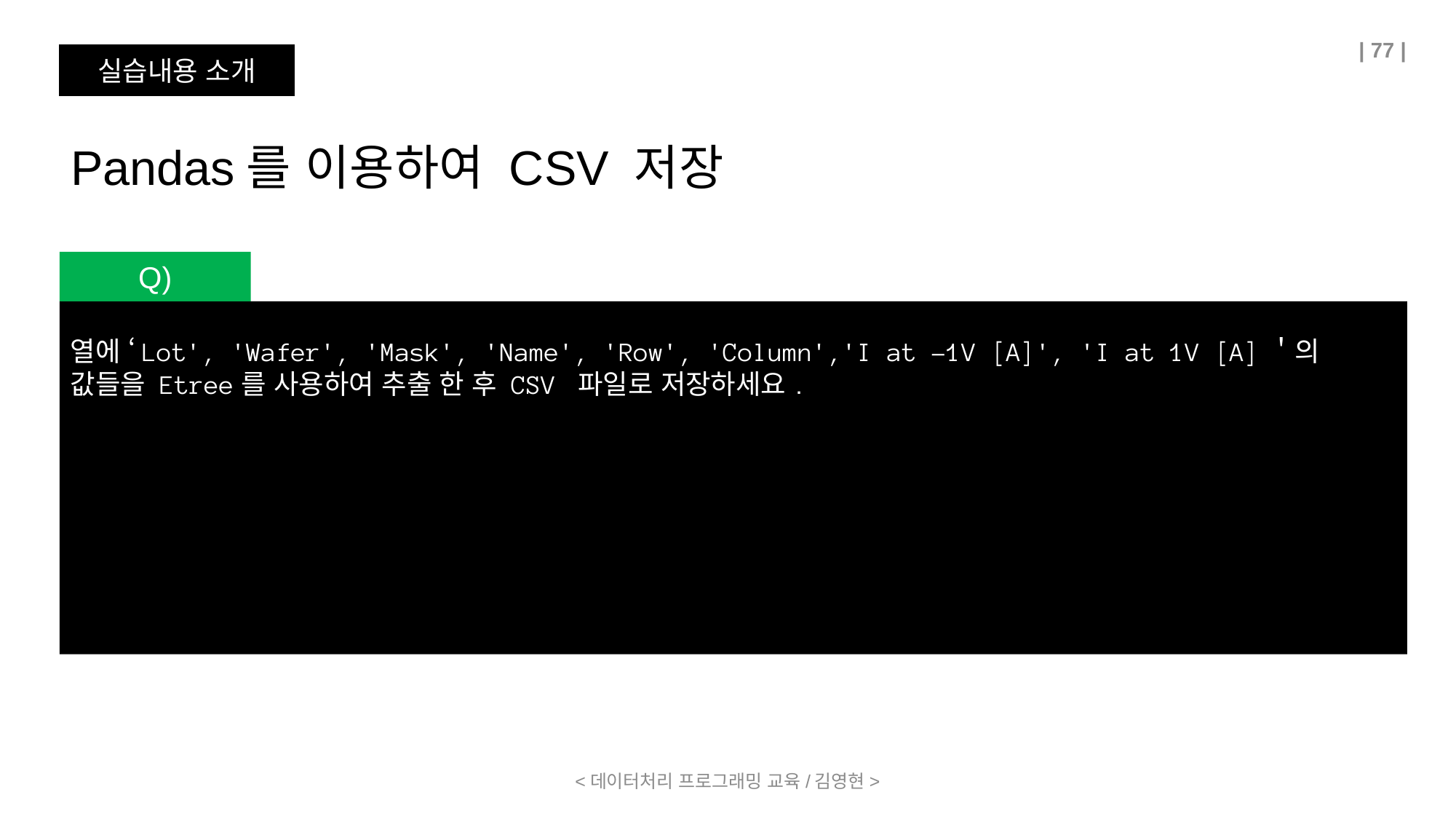

| 77 |
실습내용 소개
Pandas를 이용하여 CSV 저장
Q)

열에 ‘Lot', 'Wafer', 'Mask', 'Name', 'Row', 'Column','I at -1V [A]', 'I at 1V [A]＇의 값들을 Etree를 사용하여 추출 한 후 CSV 파일로 저장하세요.
<데이터처리 프로그래밍 교육/김영현>